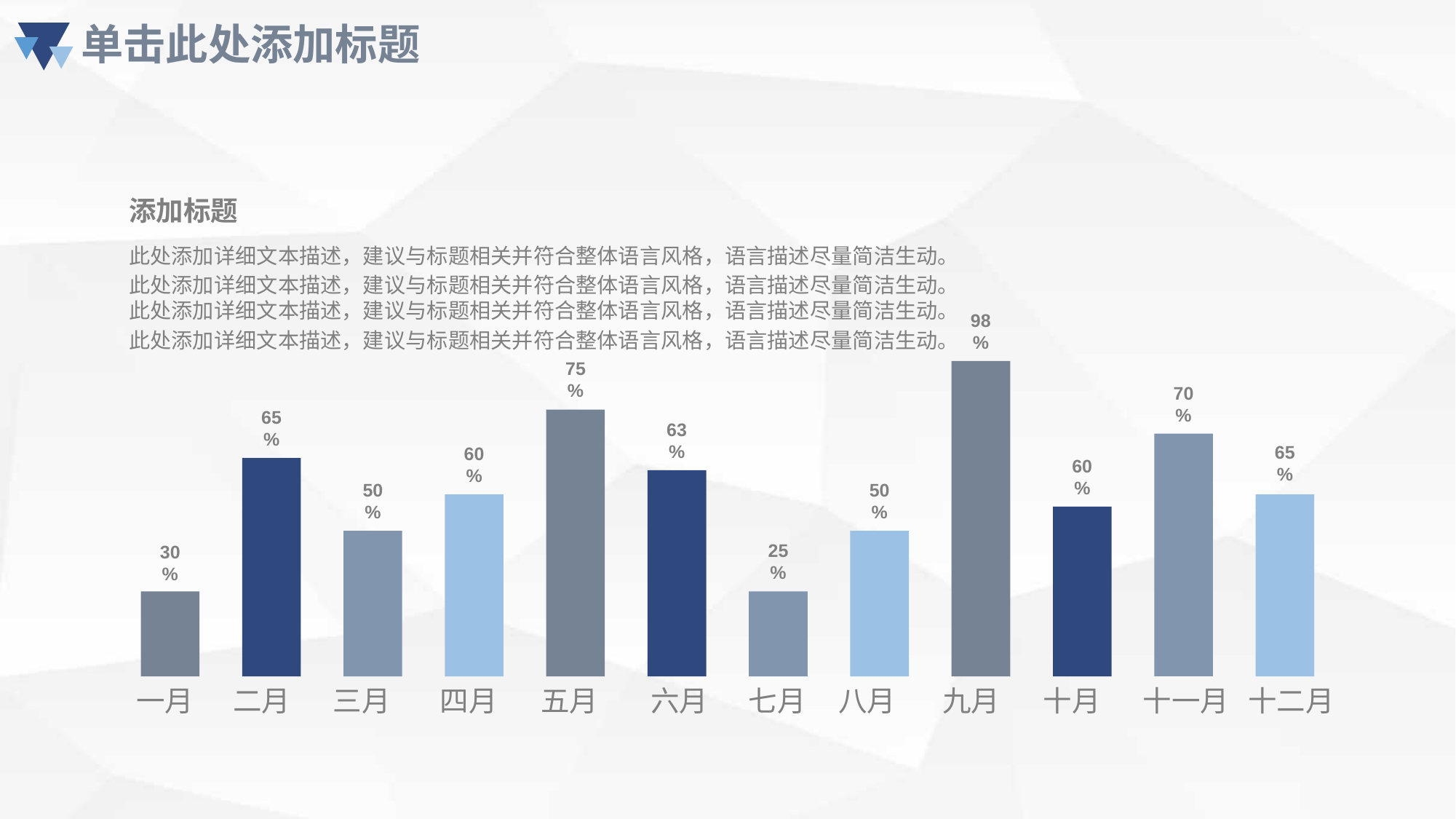

添加标题
此处添加详细文本描述，建议与标题相关并符合整体语言风格，语言描述尽量简洁生动。
此处添加详细文本描述，建议与标题相关并符合整体语言风格，语言描述尽量简洁生动。此处添加详细文本描述，建议与标题相关并符合整体语言风格，语言描述尽量简洁生动。
此处添加详细文本描述，建议与标题相关并符合整体语言风格，语言描述尽量简洁生动。
98%
75%

70%
65%

63%

65%
60%
60%

50%
50%

25%
30%

一月
二月
三月
四月
五月
六月
七月
八月
九月
十月
十一月
十二月